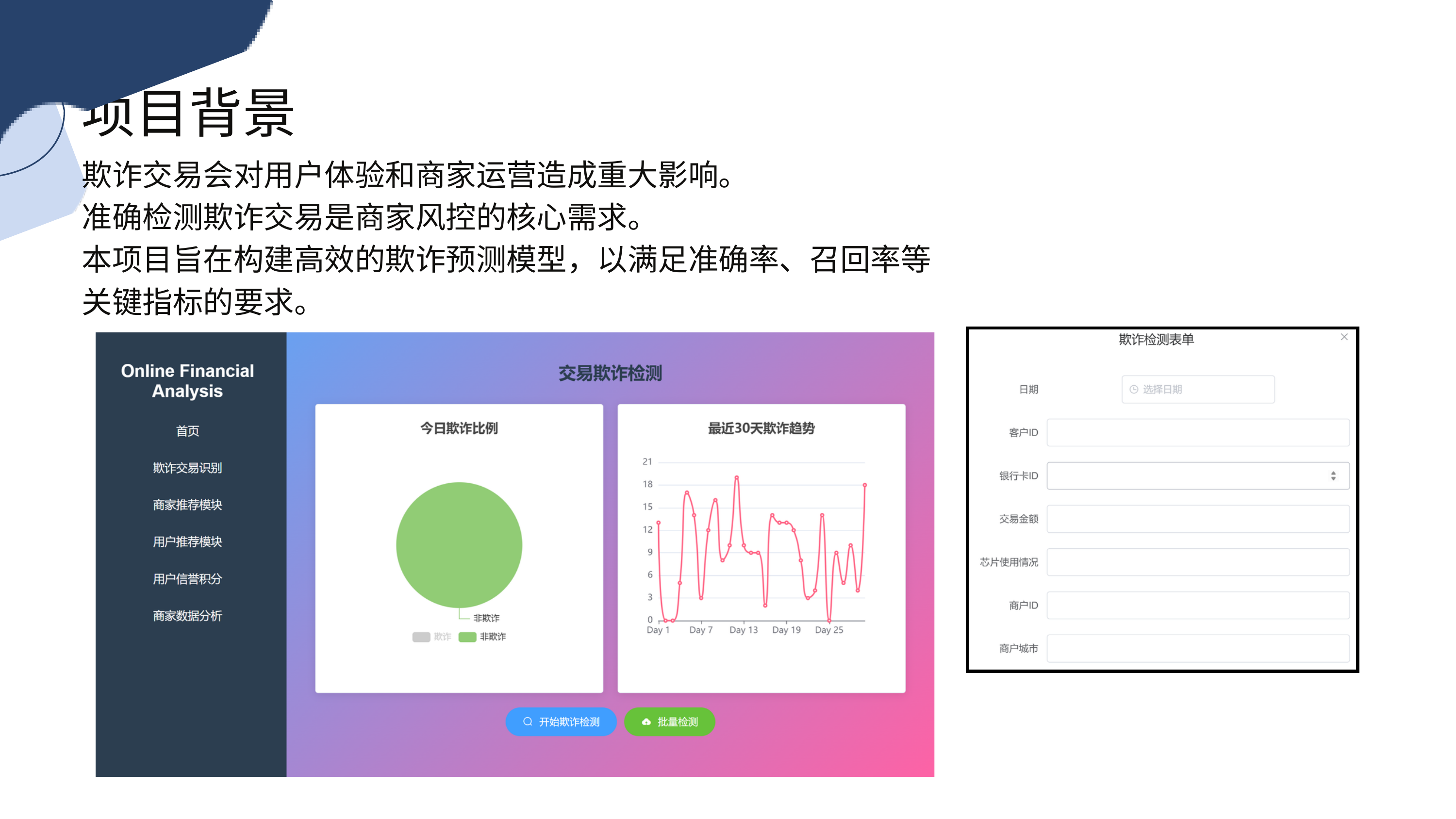

项目背景

欺诈交易会对用户体验和商家运营造成重大影响。
准确检测欺诈交易是商家风控的核心需求。
本项目旨在构建高效的欺诈预测模型，以满足准确率、召回率等关键指标的要求。